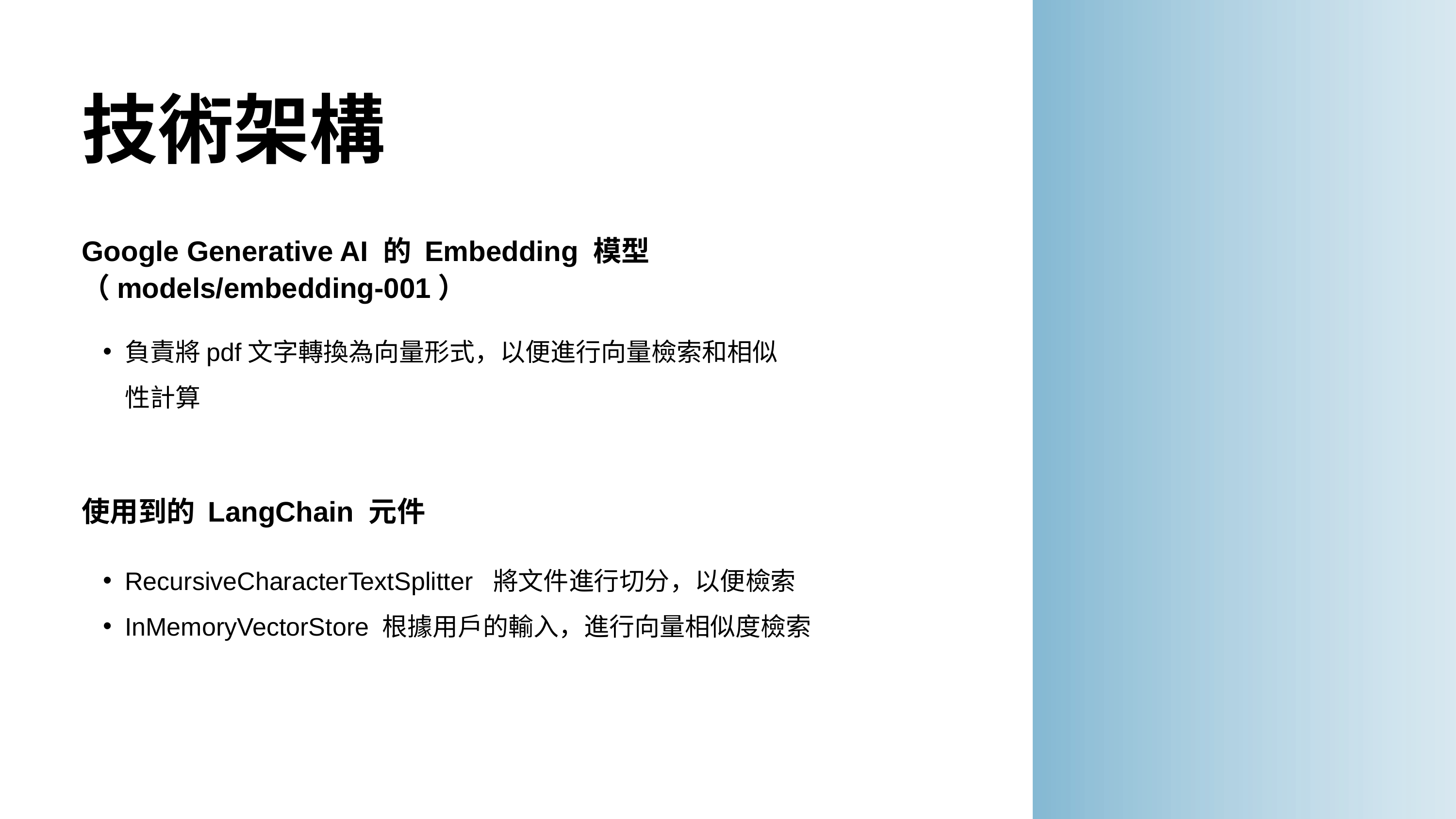

技術架構
Google Generative AI 的 Embedding 模型（models/embedding-001）
負責將pdf文字轉換為向量形式，以便進行向量檢索和相似性計算
使用到的 LangChain 元件
RecursiveCharacterTextSplitter  將文件進行切分，以便檢索
InMemoryVectorStore 根據用戶的輸入，進行向量相似度檢索